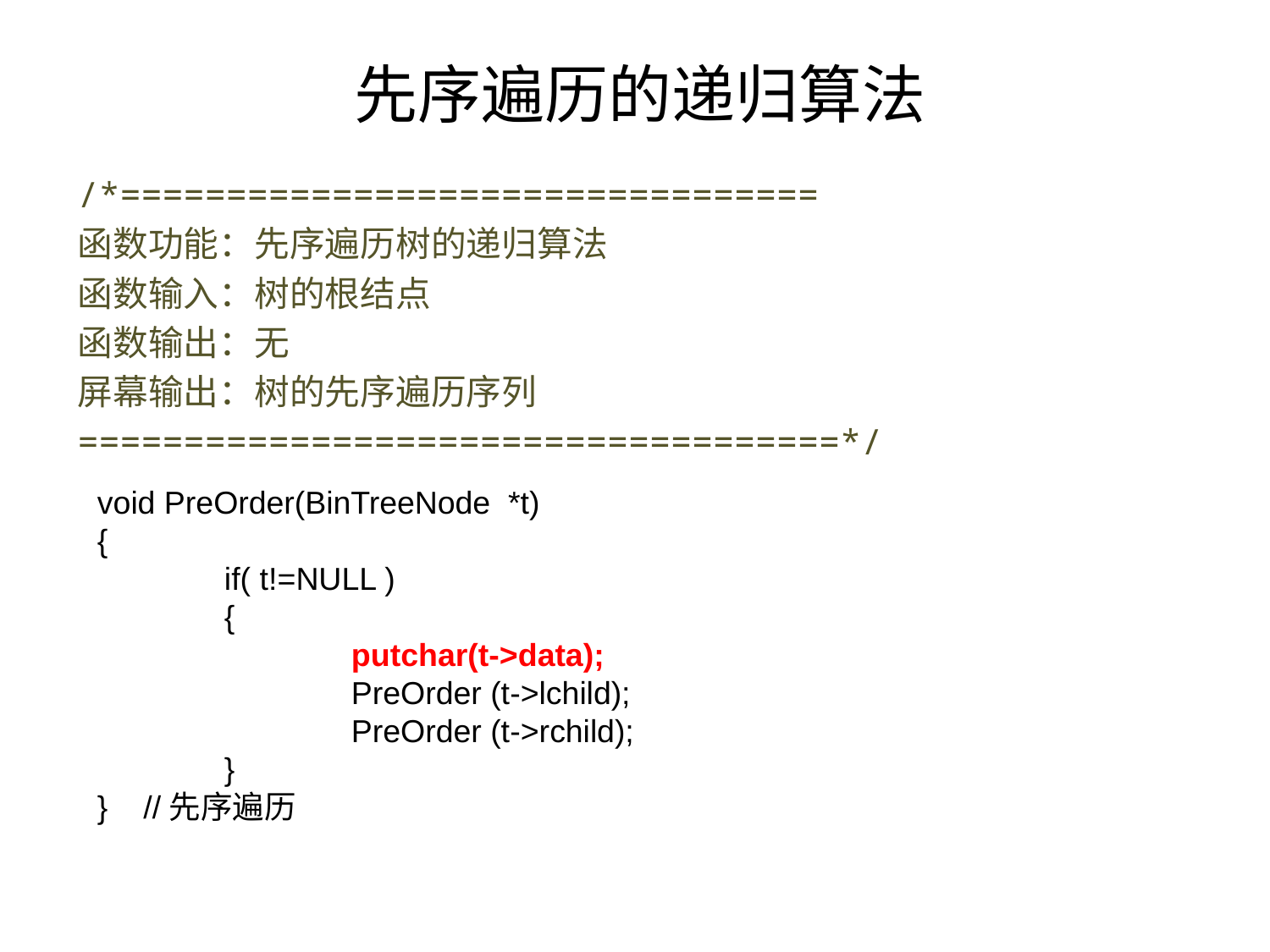

# 先序遍历的递归算法
/*=================================
函数功能：先序遍历树的递归算法
函数输入：树的根结点
函数输出：无
屏幕输出：树的先序遍历序列
====================================*/
void PreOrder(BinTreeNode  *t)
{
 	if( t!=NULL )
 	{
		putchar(t->data);
		PreOrder (t->lchild);
		PreOrder (t->rchild);
 	}
}    //先序遍历
121